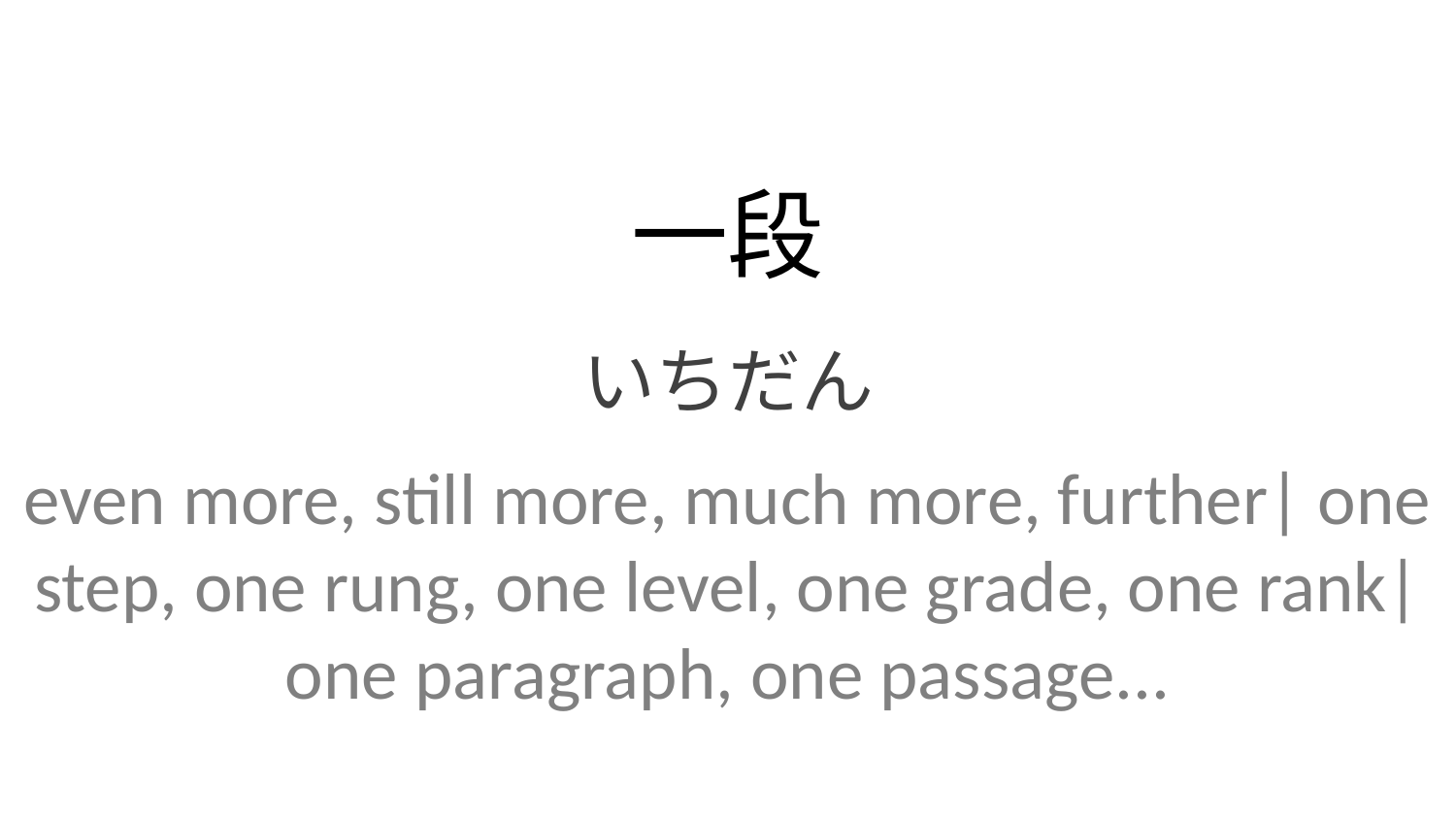

一段

いちだん
even more, still more, much more, further| one step, one rung, one level, one grade, one rank| one paragraph, one passage...